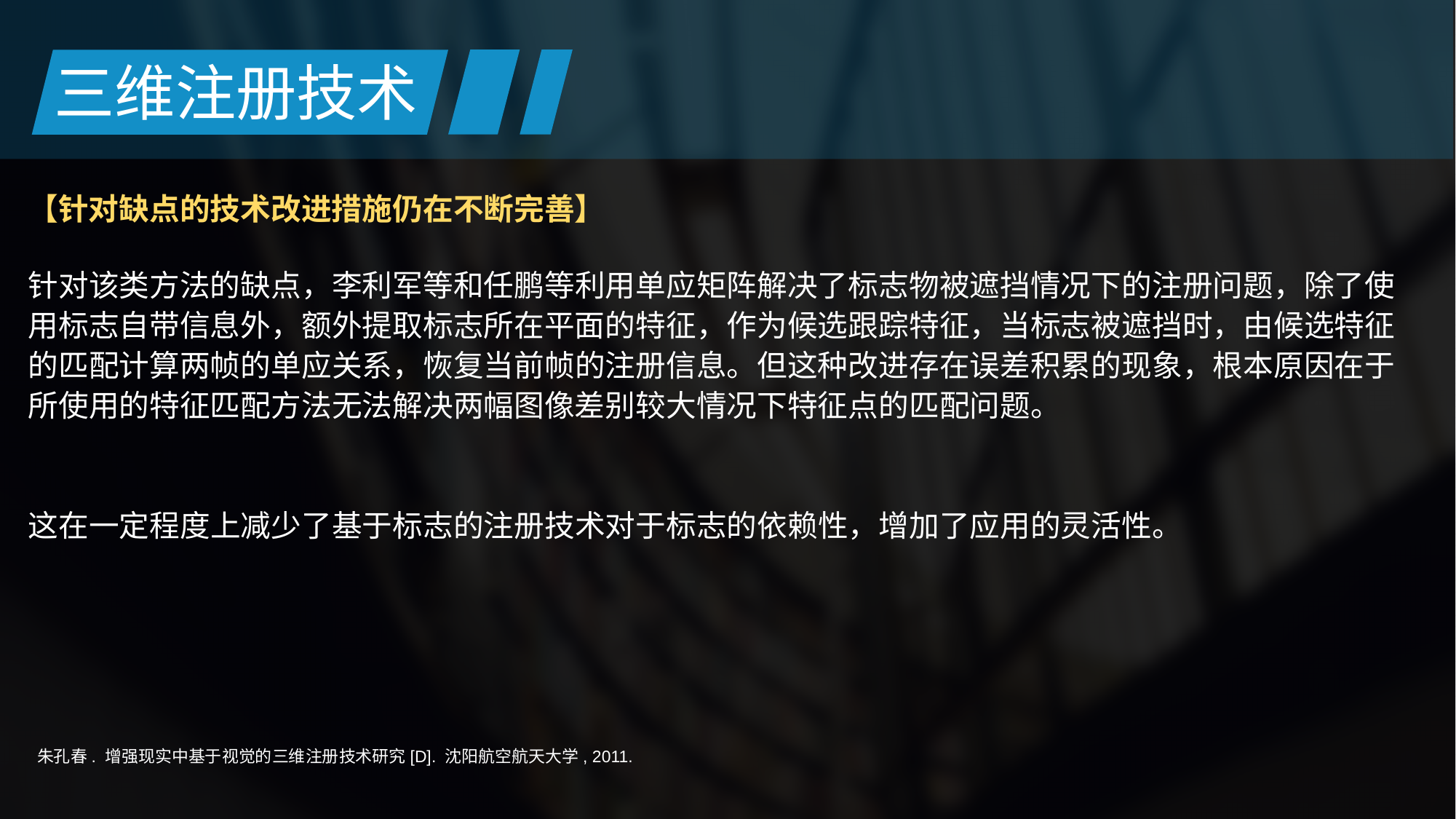

三维注册技术

【针对缺点的技术改进措施仍在不断完善】
针对该类方法的缺点，李利军等和任鹏等利用单应矩阵解决了标志物被遮挡情况下的注册问题，除了使用标志自带信息外，额外提取标志所在平面的特征，作为候选跟踪特征，当标志被遮挡时，由候选特征的匹配计算两帧的单应关系，恢复当前帧的注册信息。但这种改进存在误差积累的现象，根本原因在于所使用的特征匹配方法无法解决两幅图像差别较大情况下特征点的匹配问题。

这在一定程度上减少了基于标志的注册技术对于标志的依赖性，增加了应用的灵活性。
朱孔春. 增强现实中基于视觉的三维注册技术研究[D]. 沈阳航空航天大学, 2011.